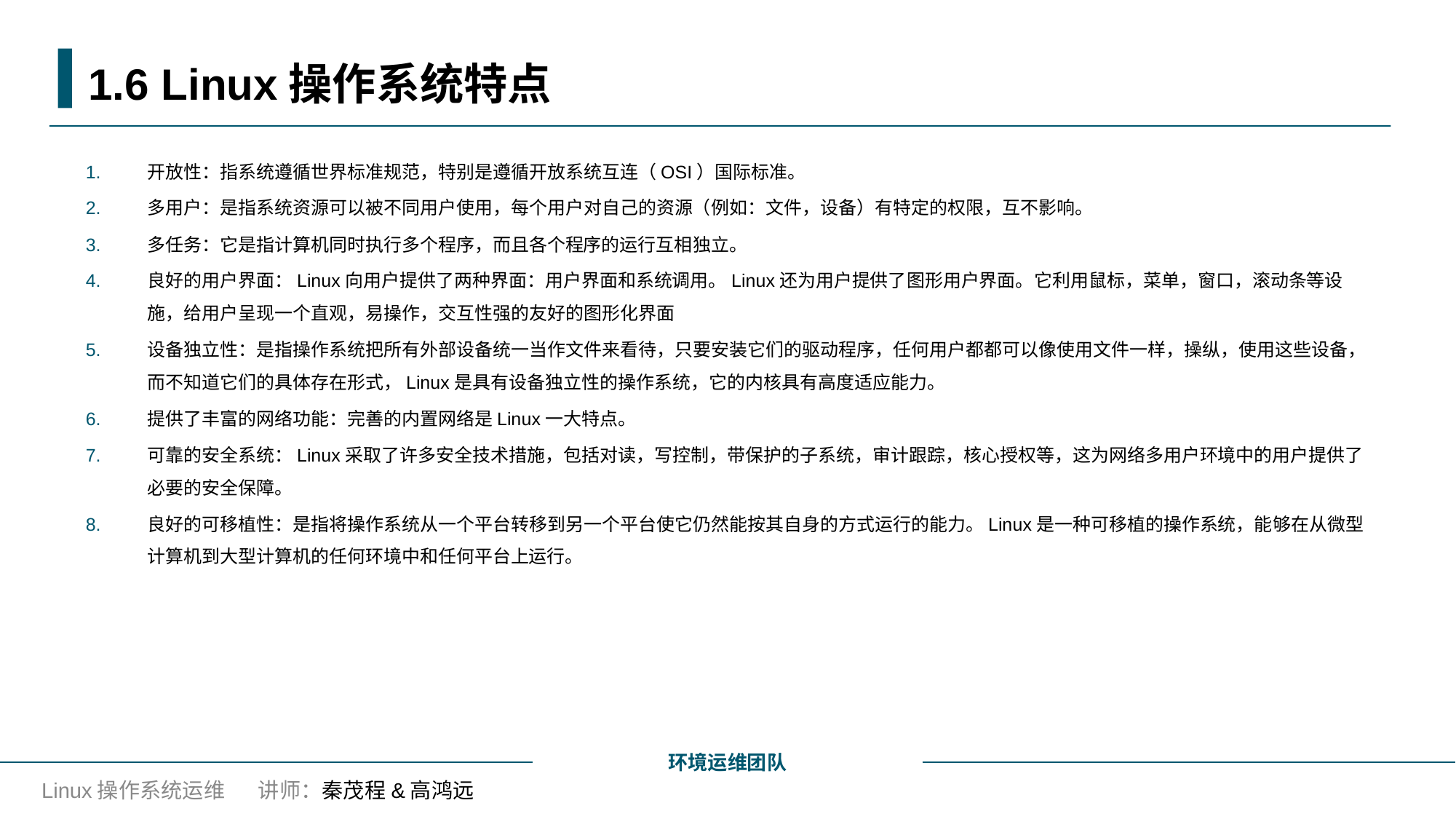

# 1.6 Linux操作系统特点
开放性：指系统遵循世界标准规范，特别是遵循开放系统互连（OSI）国际标准。
多用户：是指系统资源可以被不同用户使用，每个用户对自己的资源（例如：文件，设备）有特定的权限，互不影响。
多任务：它是指计算机同时执行多个程序，而且各个程序的运行互相独立。
良好的用户界面：Linux向用户提供了两种界面：用户界面和系统调用。Linux还为用户提供了图形用户界面。它利用鼠标，菜单，窗口，滚动条等设施，给用户呈现一个直观，易操作，交互性强的友好的图形化界面
设备独立性：是指操作系统把所有外部设备统一当作文件来看待，只要安装它们的驱动程序，任何用户都都可以像使用文件一样，操纵，使用这些设备，而不知道它们的具体存在形式，Linux是具有设备独立性的操作系统，它的内核具有高度适应能力。
提供了丰富的网络功能：完善的内置网络是Linux一大特点。
可靠的安全系统：Linux采取了许多安全技术措施，包括对读，写控制，带保护的子系统，审计跟踪，核心授权等，这为网络多用户环境中的用户提供了必要的安全保障。
良好的可移植性：是指将操作系统从一个平台转移到另一个平台使它仍然能按其自身的方式运行的能力。Linux是一种可移植的操作系统，能够在从微型计算机到大型计算机的任何环境中和任何平台上运行。